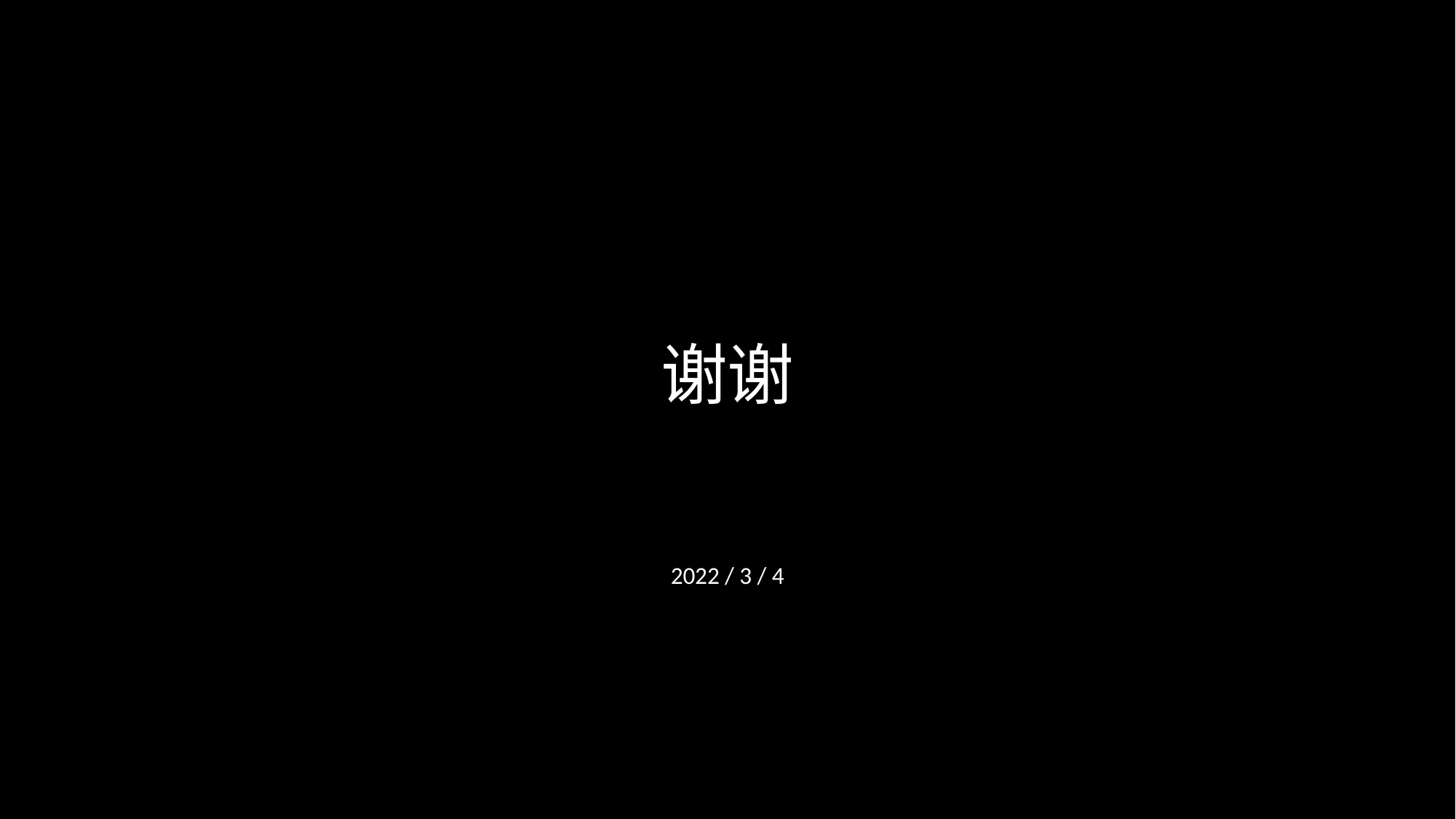

# 谢谢

2022 / 3 / 4